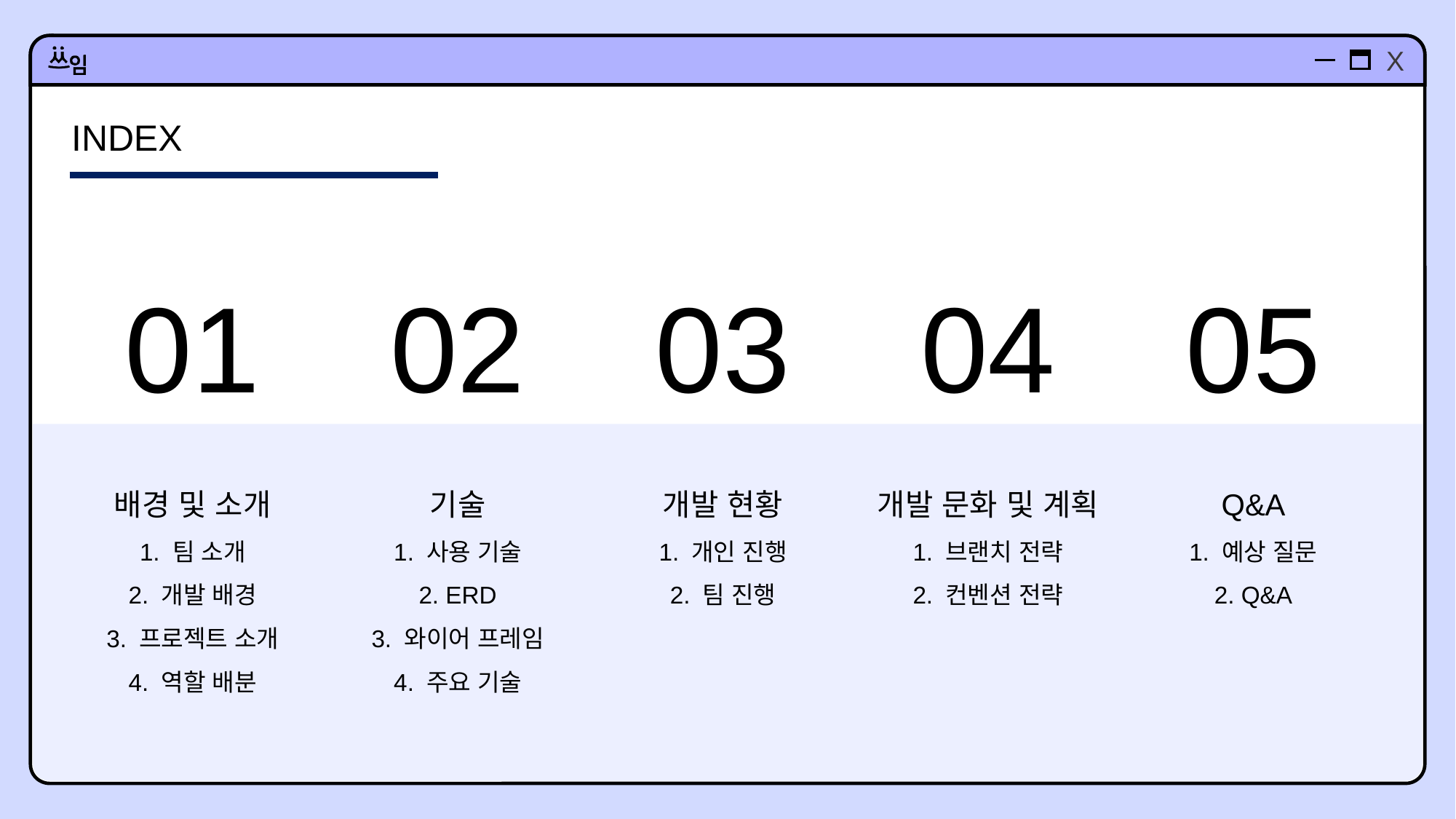

INDEX
01
02
03
04
05

배경 및 소개
1. 팀 소개
2. 개발 배경
3. 프로젝트 소개
4. 역할 배분
기술
1. 사용 기술
2. ERD
3. 와이어 프레임
4. 주요 기술
개발 현황
1. 개인 진행
2. 팀 진행
개발 문화 및 계획
1. 브랜치 전략
2. 컨벤션 전략
Q&A
1. 예상 질문
2. Q&A